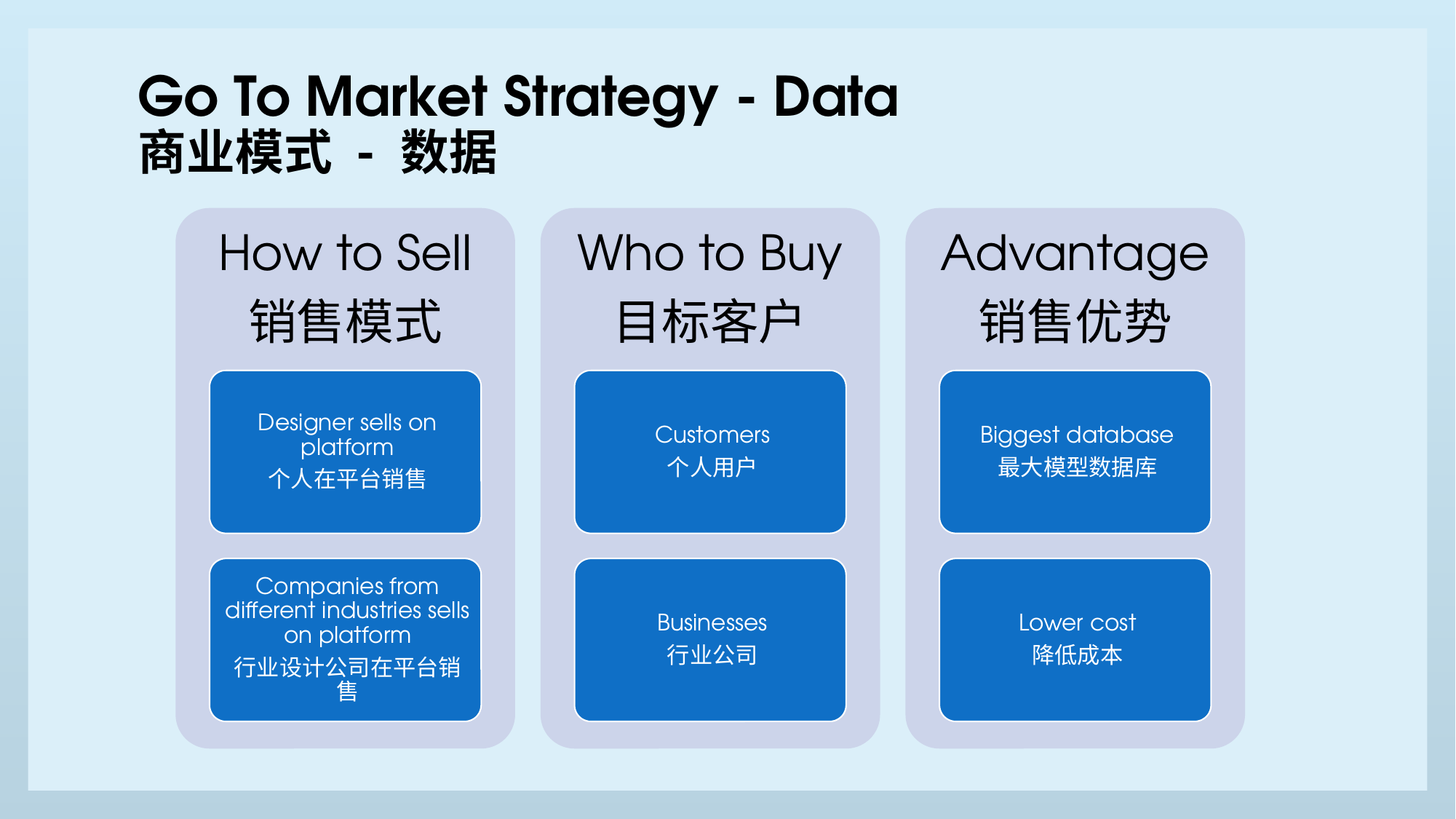

Go To Market Strategy - Data
商业模式 - 数据
How to Sell
销售模式
Designer sells on platform
个人在平台销售
Companies from different industries sells on platform
行业设计公司在平台销售
Who to Buy
目标客户
Customers
个人用户
Businesses
行业公司
Advantage
销售优势
Biggest database
最大模型数据库
Lower cost
降低成本